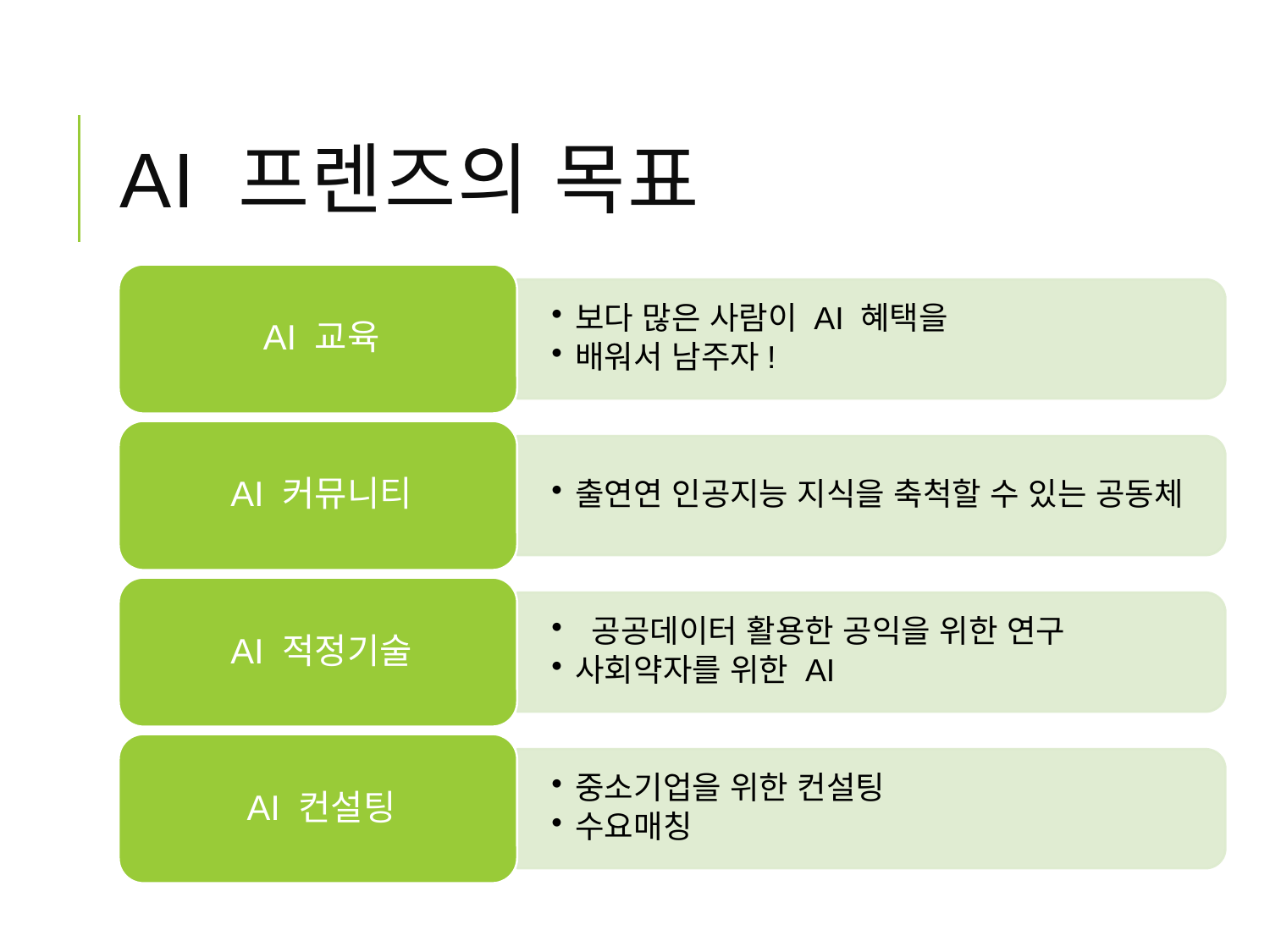

# AI 프렌즈의 목표
보다 많은 사람이 AI 혜택을
배워서 남주자!
AI 교육
출연연 인공지능 지식을 축척할 수 있는 공동체
AI 커뮤니티
 공공데이터 활용한 공익을 위한 연구
사회약자를 위한 AI
AI 적정기술
중소기업을 위한 컨설팅
수요매칭
AI 컨설팅